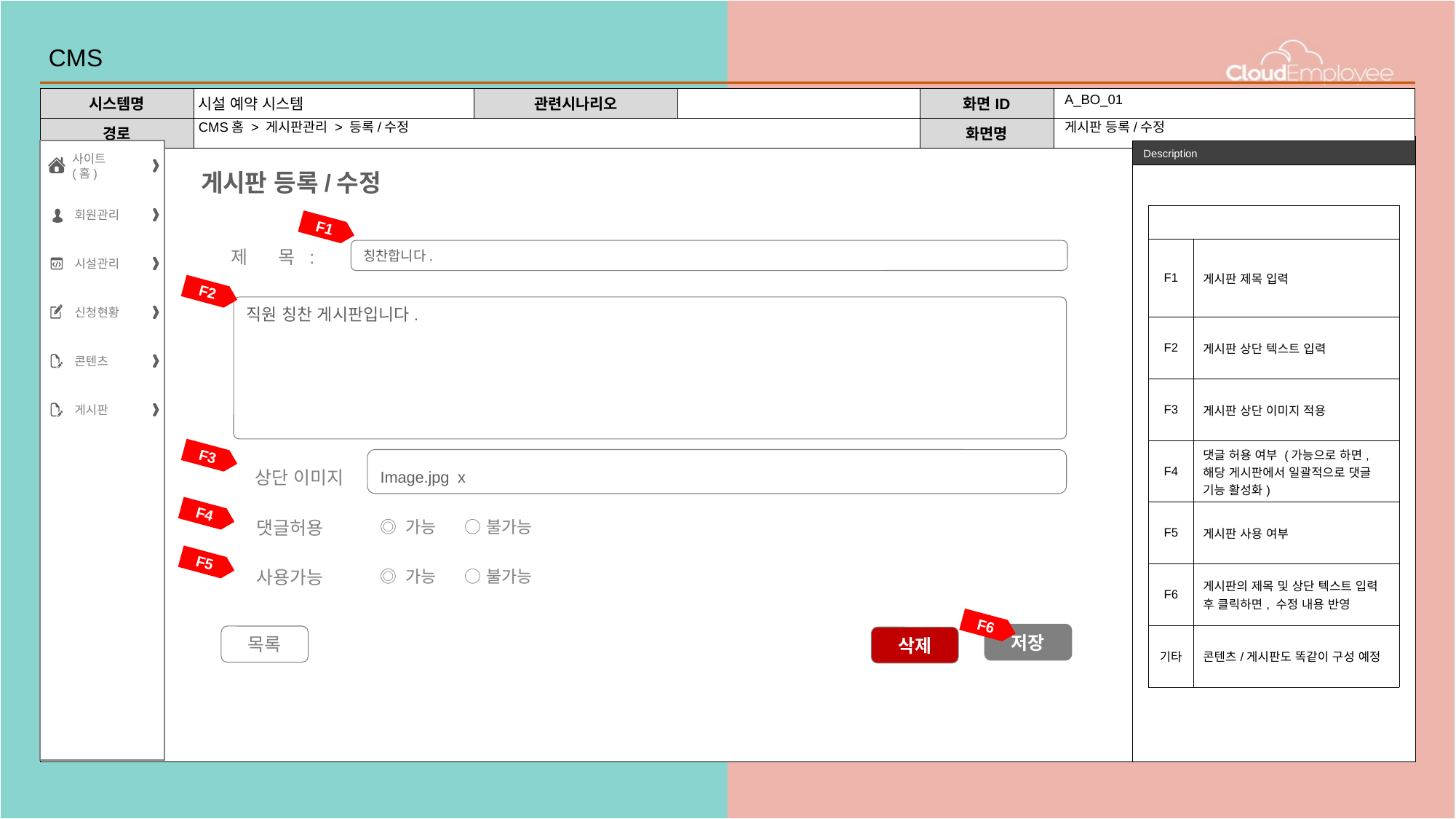

# CMS

A_BO_01
CMS홈 > 게시판관리 > 등록/수정
게시판 등록/수정

사이트(홈)

회원관리

시설관리

신청현황

콘텐츠

게시판

게시판 등록/수정
|  |  |
| --- | --- |
| F1 | 게시판 제목 입력 |
| F2 | 게시판 상단 텍스트 입력 |
| F3 | 게시판 상단 이미지 적용 |
| F4 | 댓글 허용 여부 (가능으로 하면, 해당 게시판에서 일괄적으로 댓글 기능 활성화) |
| F5 | 게시판 사용 여부 |
| F6 | 게시판의 제목 및 상단 텍스트 입력 후 클릭하면, 수정 내용 반영 |
| 기타 | 콘텐츠/게시판도 똑같이 구성 예정 |
F1
제      목  :
칭찬합니다.
F2
직원 칭찬 게시판입니다.
F3
Image.jpg  x
상단 이미지
F4
댓글허용
◎ 가능      ○ 불가능
F5
사용가능
◎ 가능      ○ 불가능
F6
저장
목록
삭제